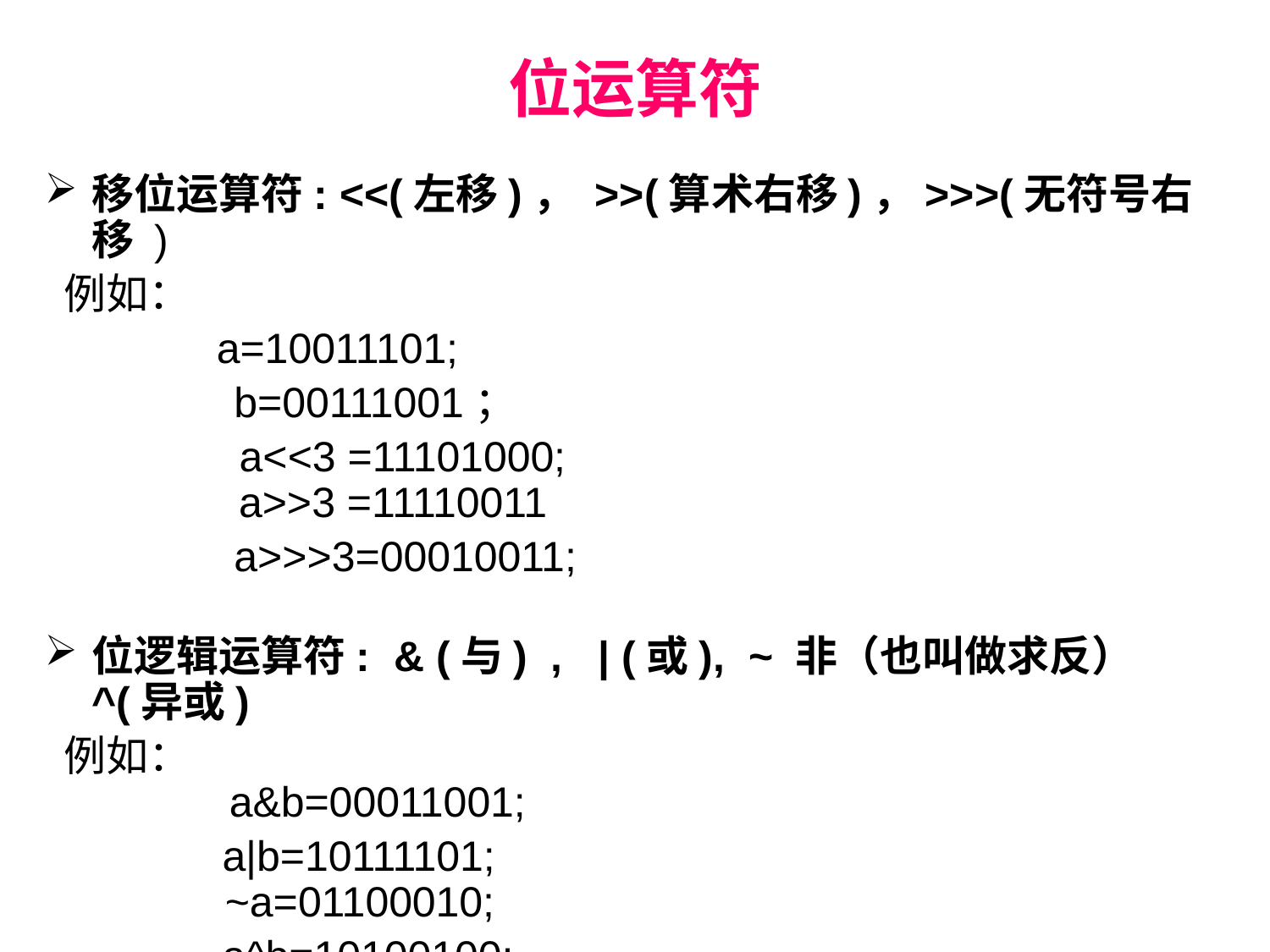

# 位运算符
移位运算符: <<(左移)， >>(算术右移)，>>>(无符号右移 )
 例如：
　	            a=10011101;
                b=00111001；
     　　　a<<3 =11101000;
　　　 a>>3 =11110011
                a>>>3=00010011;
位逻辑运算符:  & (与)  ,   | (或),  ~ 非（也叫做求反） ^(异或)
 例如：
　　　a&b=00011001;
               a|b=10111101;
　　    ~a=01100010;
               a^b=10100100;